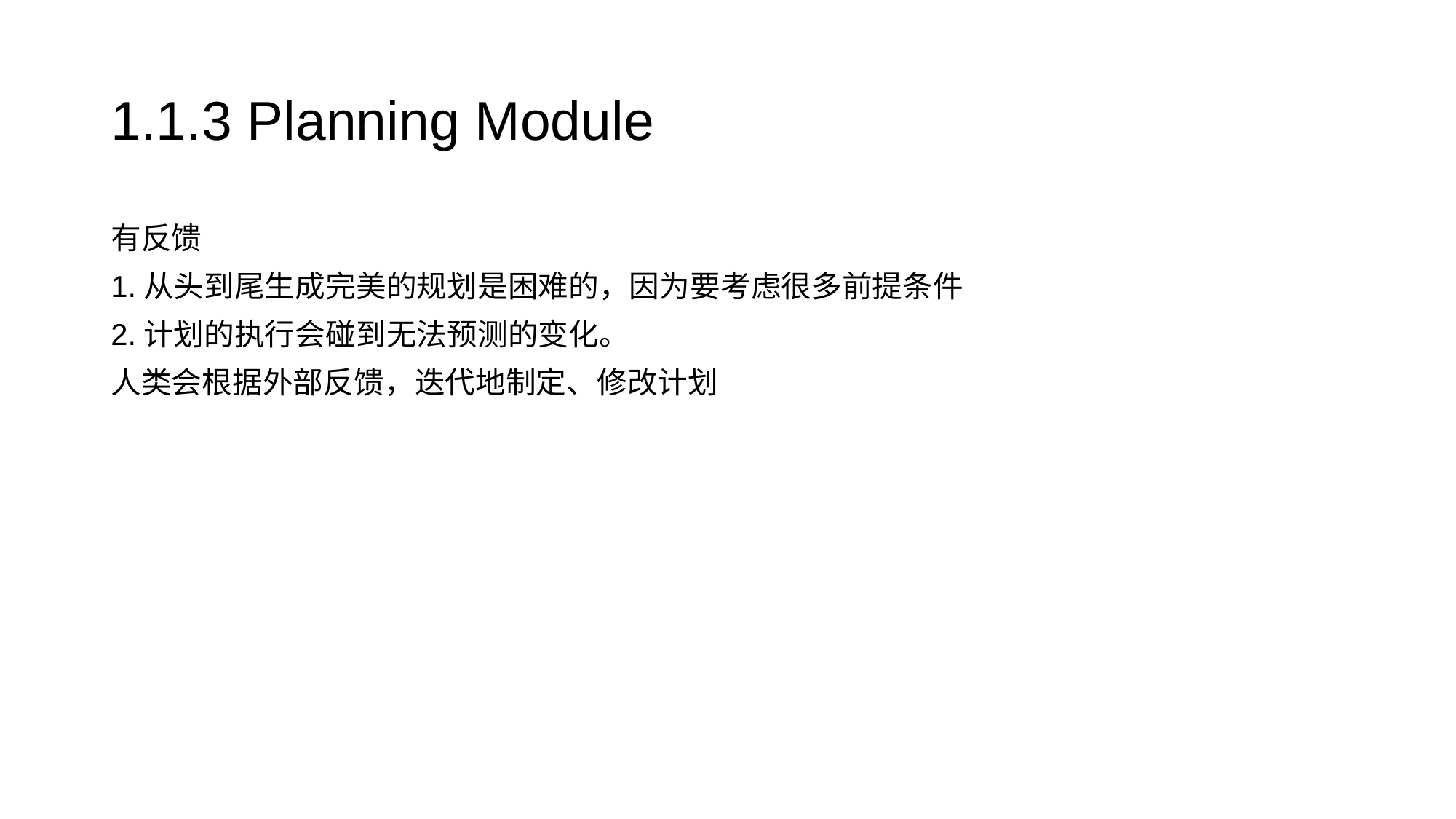

# 1.1.3 Planning Module
有反馈
1.从头到尾生成完美的规划是困难的，因为要考虑很多前提条件
2.计划的执行会碰到无法预测的变化。
人类会根据外部反馈，迭代地制定、修改计划